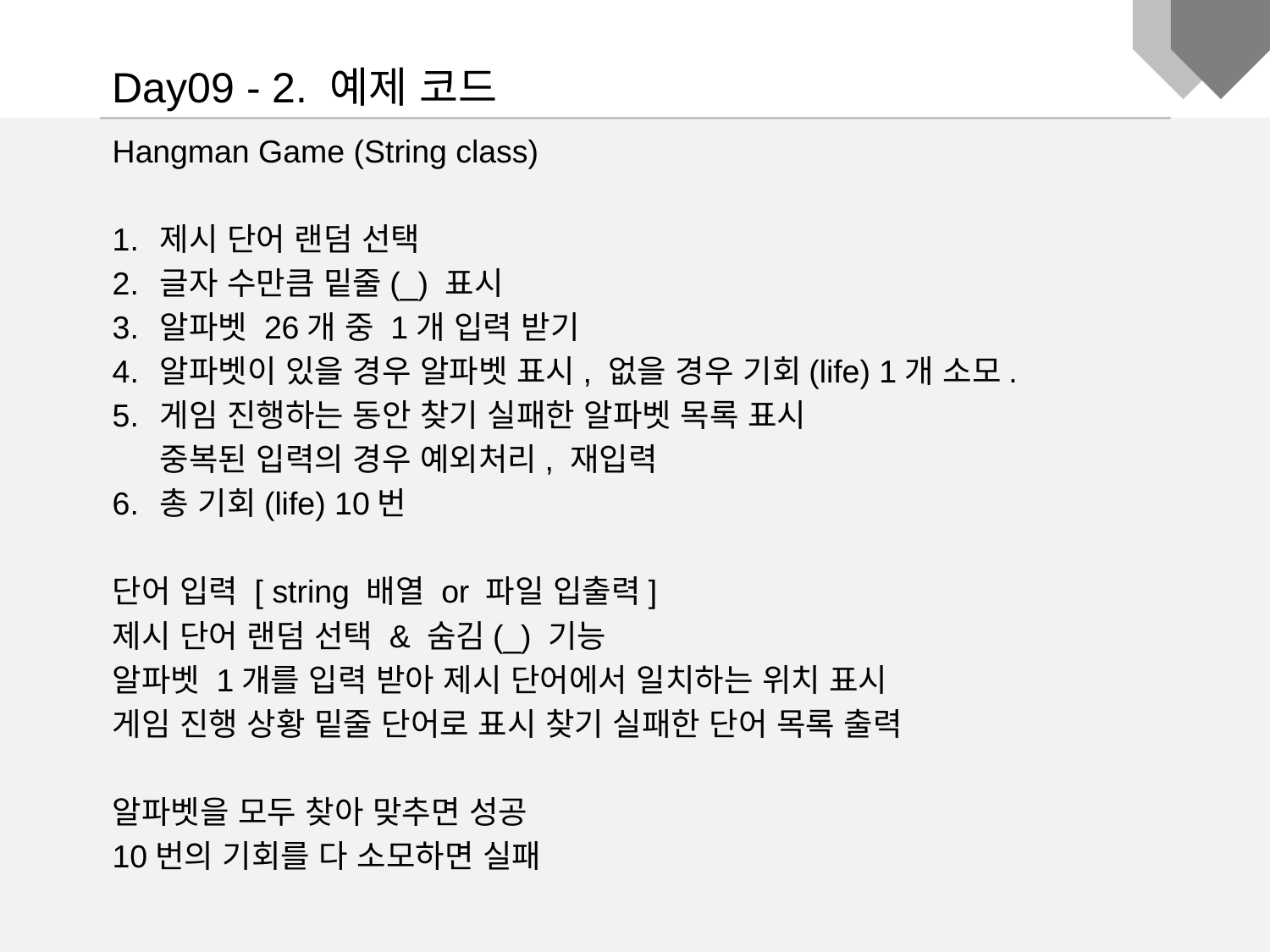

Day09 - 2. 예제 코드
Hangman Game (String class)

제시 단어 랜덤 선택
글자 수만큼 밑줄(_) 표시
알파벳 26개 중 1개 입력 받기
알파벳이 있을 경우 알파벳 표시, 없을 경우 기회(life) 1개 소모.
게임 진행하는 동안 찾기 실패한 알파벳 목록 표시
중복된 입력의 경우 예외처리, 재입력
총 기회(life) 10번

단어 입력 [ string 배열 or 파일 입출력]
제시 단어 랜덤 선택 & 숨김(_) 기능
알파벳 1개를 입력 받아 제시 단어에서 일치하는 위치 표시
게임 진행 상황 밑줄 단어로 표시 찾기 실패한 단어 목록 출력

알파벳을 모두 찾아 맞추면 성공
10번의 기회를 다 소모하면 실패